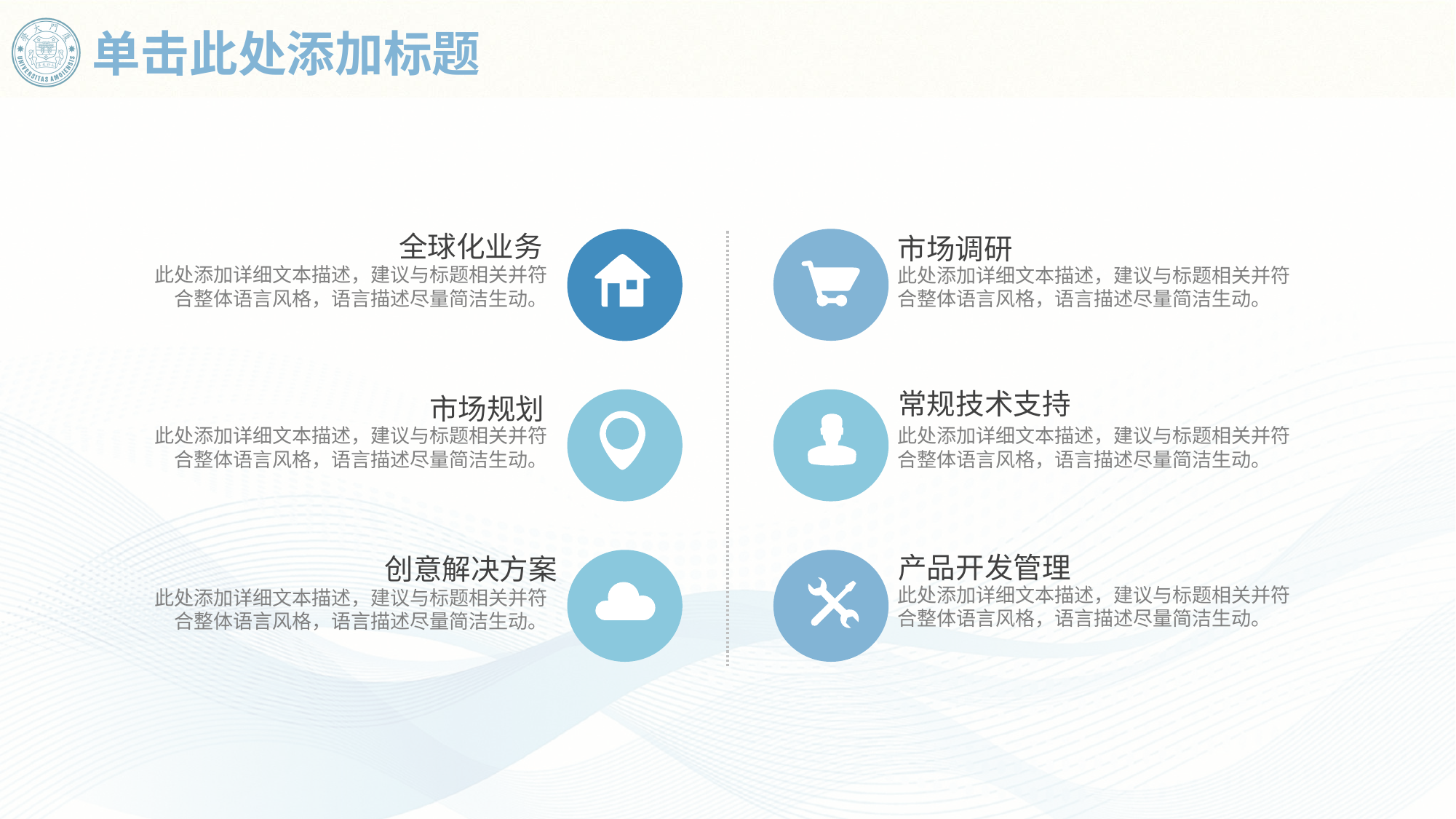

# 单击此处添加标题
全球化业务

此处添加详细文本描述，建议与标题相关并符合整体语言风格，语言描述尽量简洁生动。

市场调研
此处添加详细文本描述，建议与标题相关并符合整体语言风格，语言描述尽量简洁生动。

常规技术支持

此处添加详细文本描述，建议与标题相关并符合整体语言风格，语言描述尽量简洁生动。

市场规划
此处添加详细文本描述，建议与标题相关并符合整体语言风格，语言描述尽量简洁生动。

产品开发管理

此处添加详细文本描述，建议与标题相关并符合整体语言风格，语言描述尽量简洁生动。

创意解决方案
此处添加详细文本描述，建议与标题相关并符合整体语言风格，语言描述尽量简洁生动。